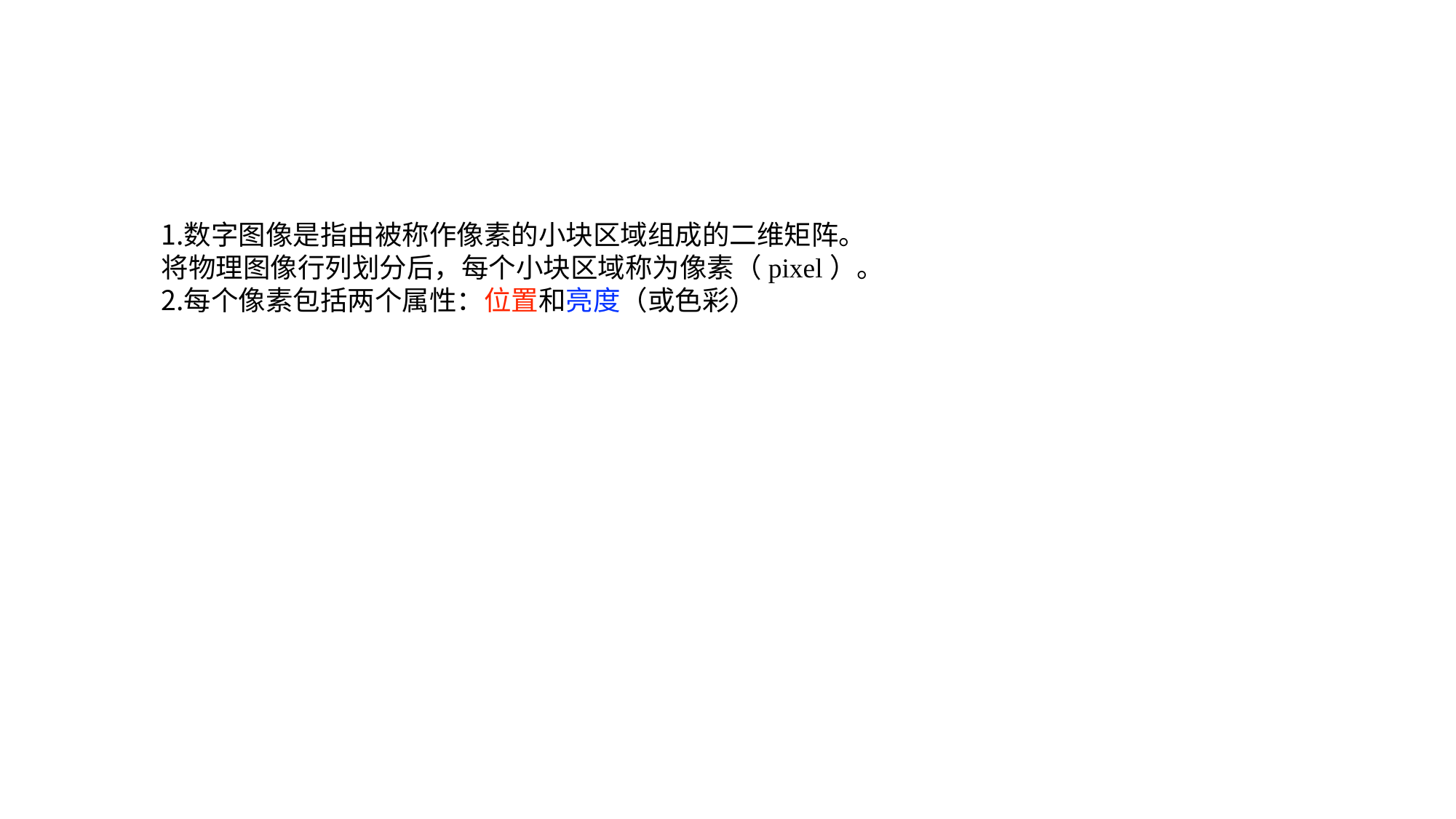

数字图像是指由被称作像素的小块区域组成的二维矩阵。将物理图像行列划分后，每个小块区域称为像素（pixel）。
每个像素包括两个属性：位置和亮度（或色彩）